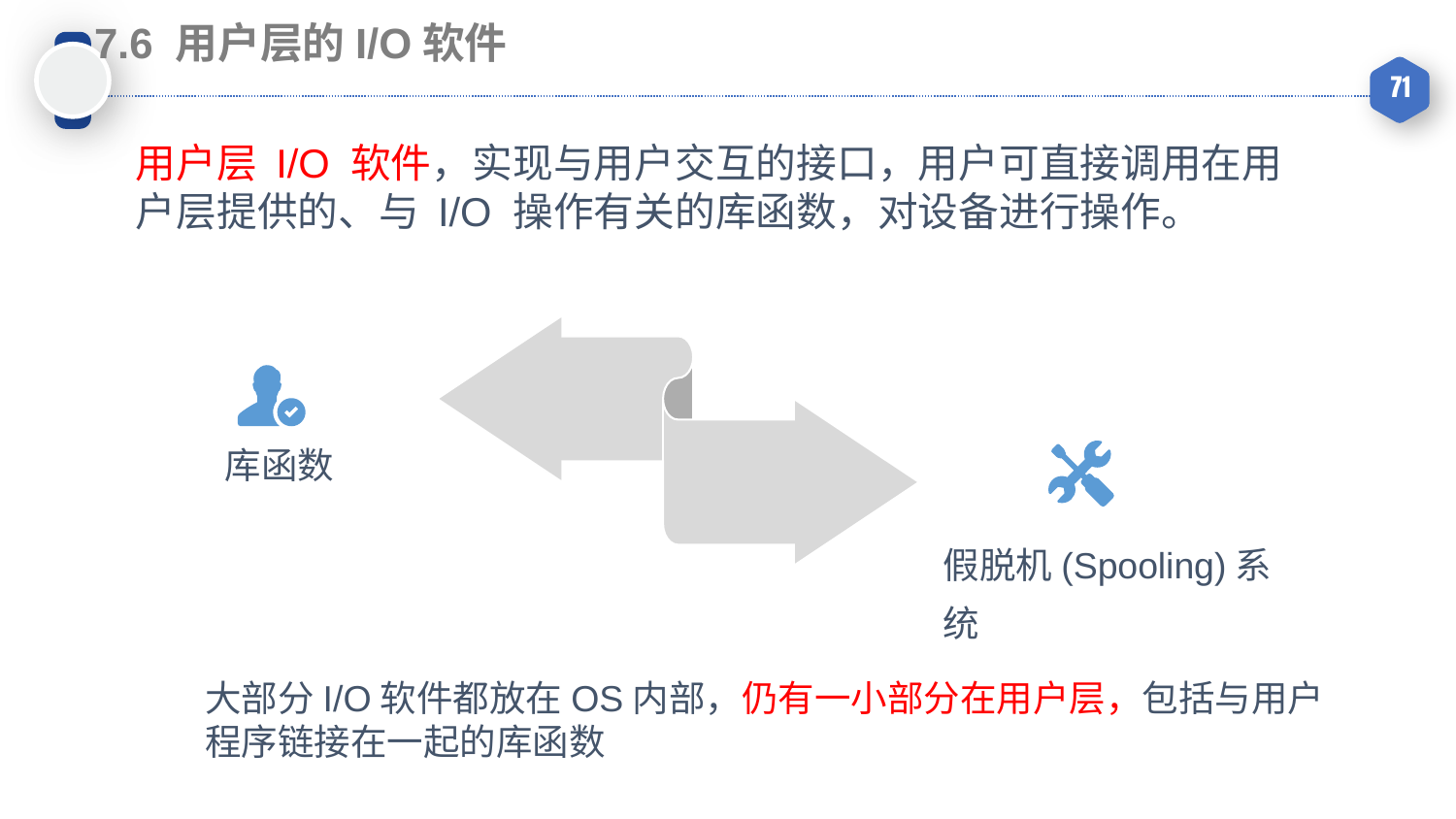

7.6 用户层的I/O软件
用户层 I/O 软件，实现与用户交互的接口，用户可直接调用在用户层提供的、与 I/O 操作有关的库函数，对设备进行操作。

库函数

假脱机(Spooling)系统
大部分I/O软件都放在OS内部，仍有一小部分在用户层，包括与用户程序链接在一起的库函数